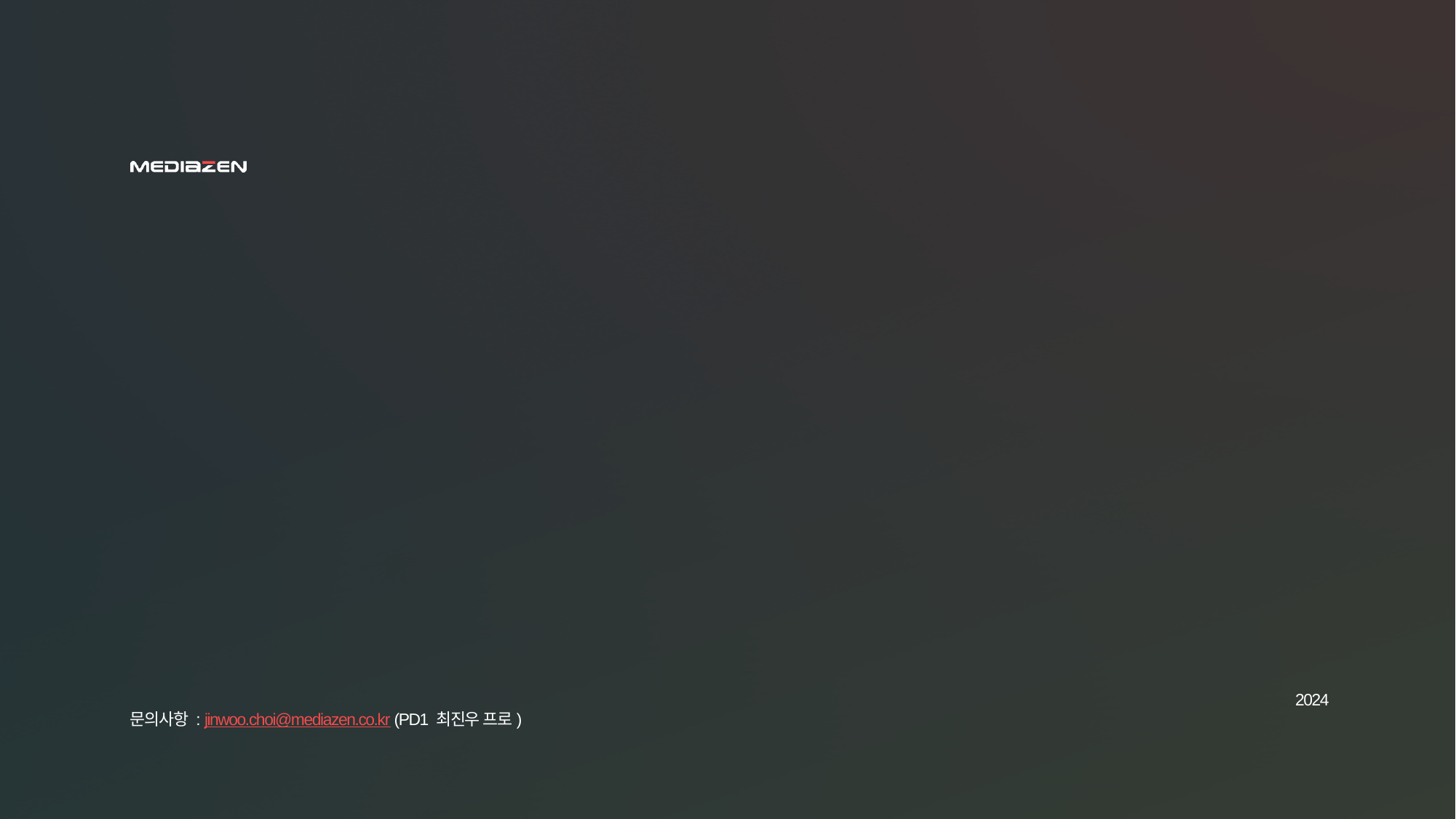

#
2024

문의사항 : jinwoo.choi@mediazen.co.kr (PD1 최진우 프로)